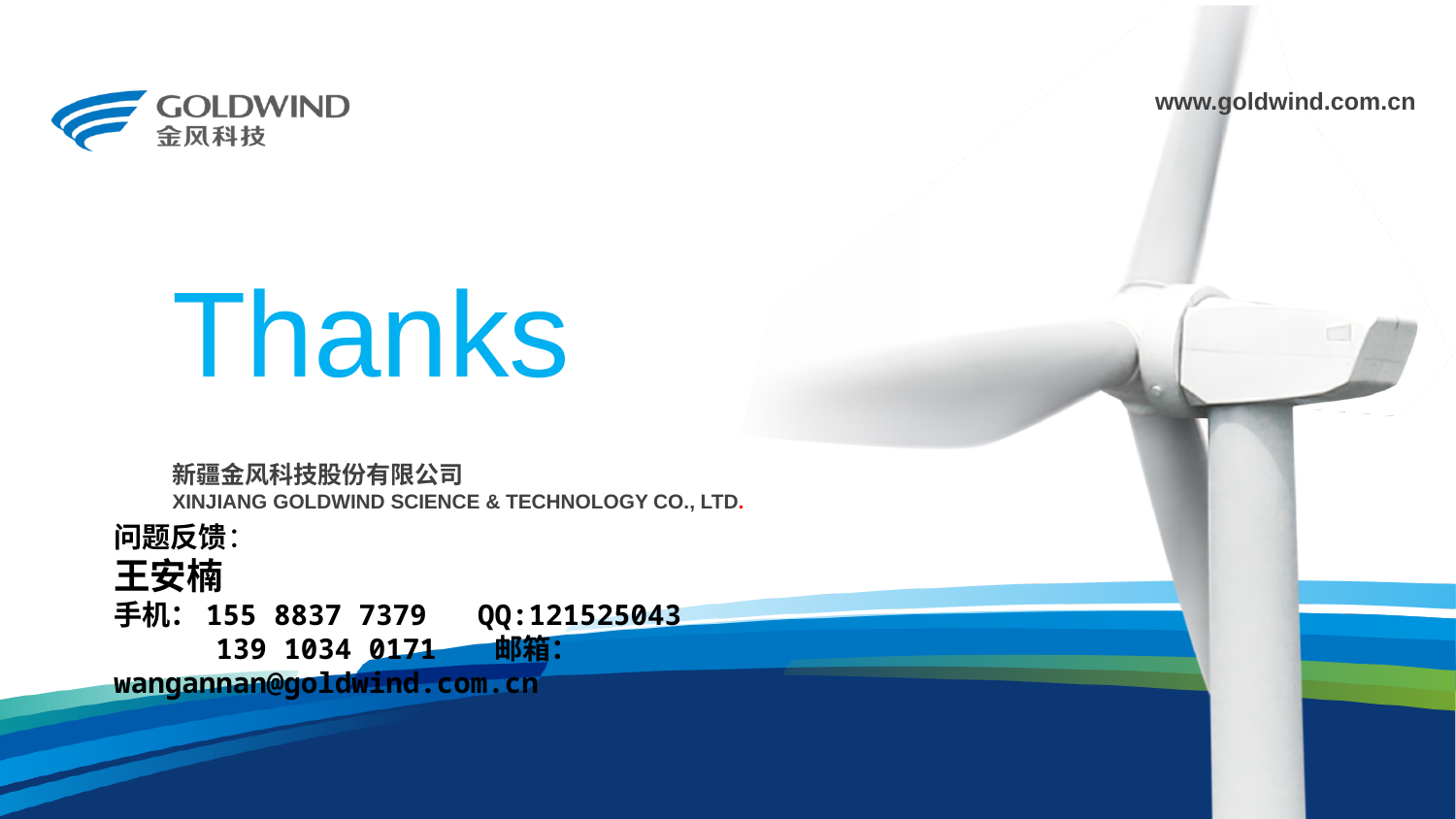

问题反馈：
王安楠
手机：155 8837 7379   QQ:121525043
      139 1034 0171   邮箱：wangannan@goldwind.com.cn